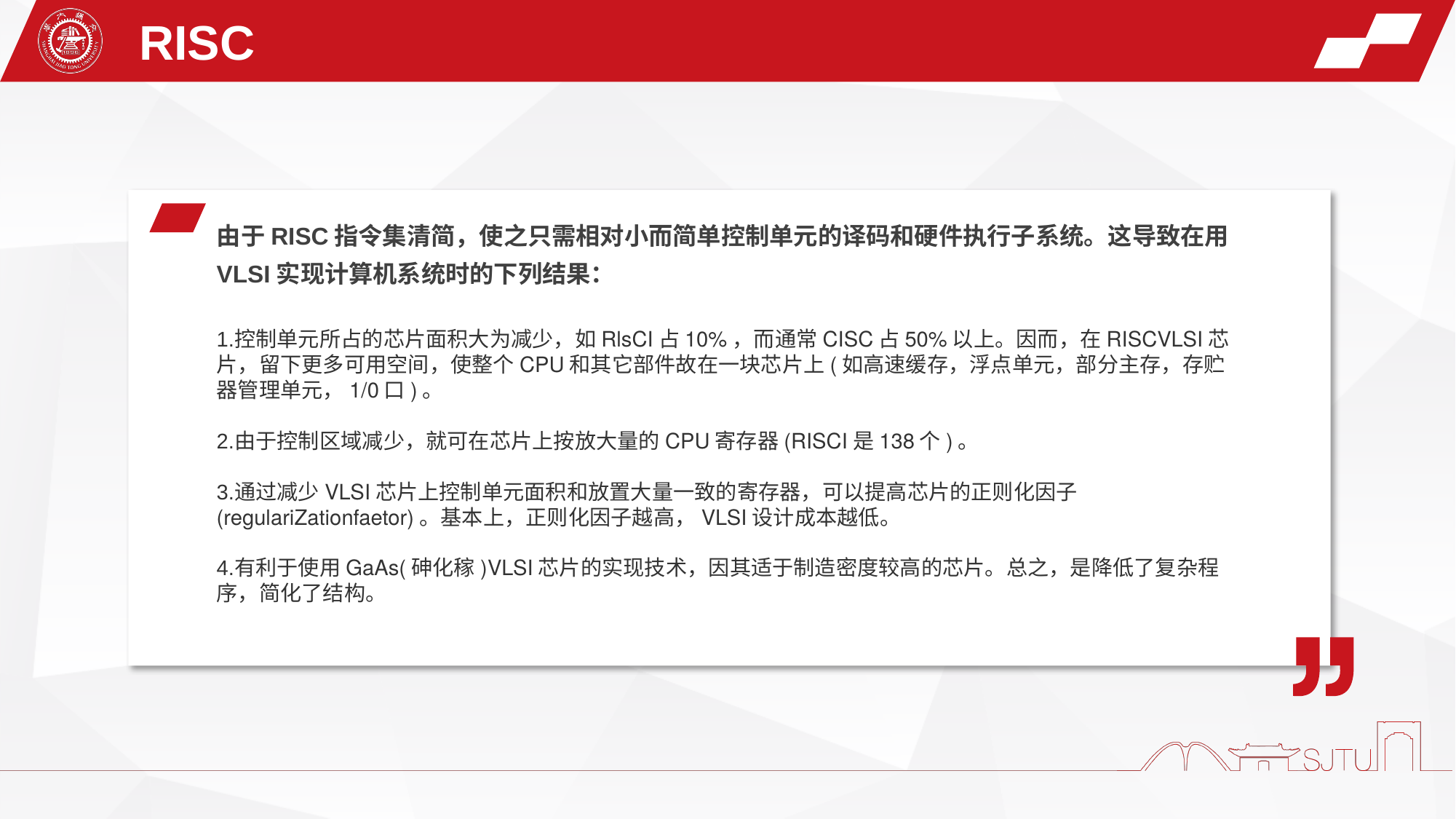

RISC

由于RISC指令集清简，使之只需相对小而简单控制单元的译码和硬件执行子系统。这导致在用VLSI实现计算机系统时的下列结果：

控制单元所占的芯片面积大为减少，如RlsCI占10%，而通常CISC占50%以上。因而，在RISCVLSI芯片，留下更多可用空间，使整个CPU和其它部件故在一块芯片上(如高速缓存，浮点单元，部分主存，存贮器管理单元，1/0口)。

由于控制区域减少，就可在芯片上按放大量的CPU寄存器(RISCI是138个)。

通过减少VLSI芯片上控制单元面积和放置大量一致的寄存器，可以提高芯片的正则化因子(regulariZationfaetor)。基本上，正则化因子越高，VLSI设计成本越低。

有利于使用GaAs(砷化稼)VLSI芯片的实现技术，因其适于制造密度较高的芯片。总之，是降低了复杂程序，简化了结构。